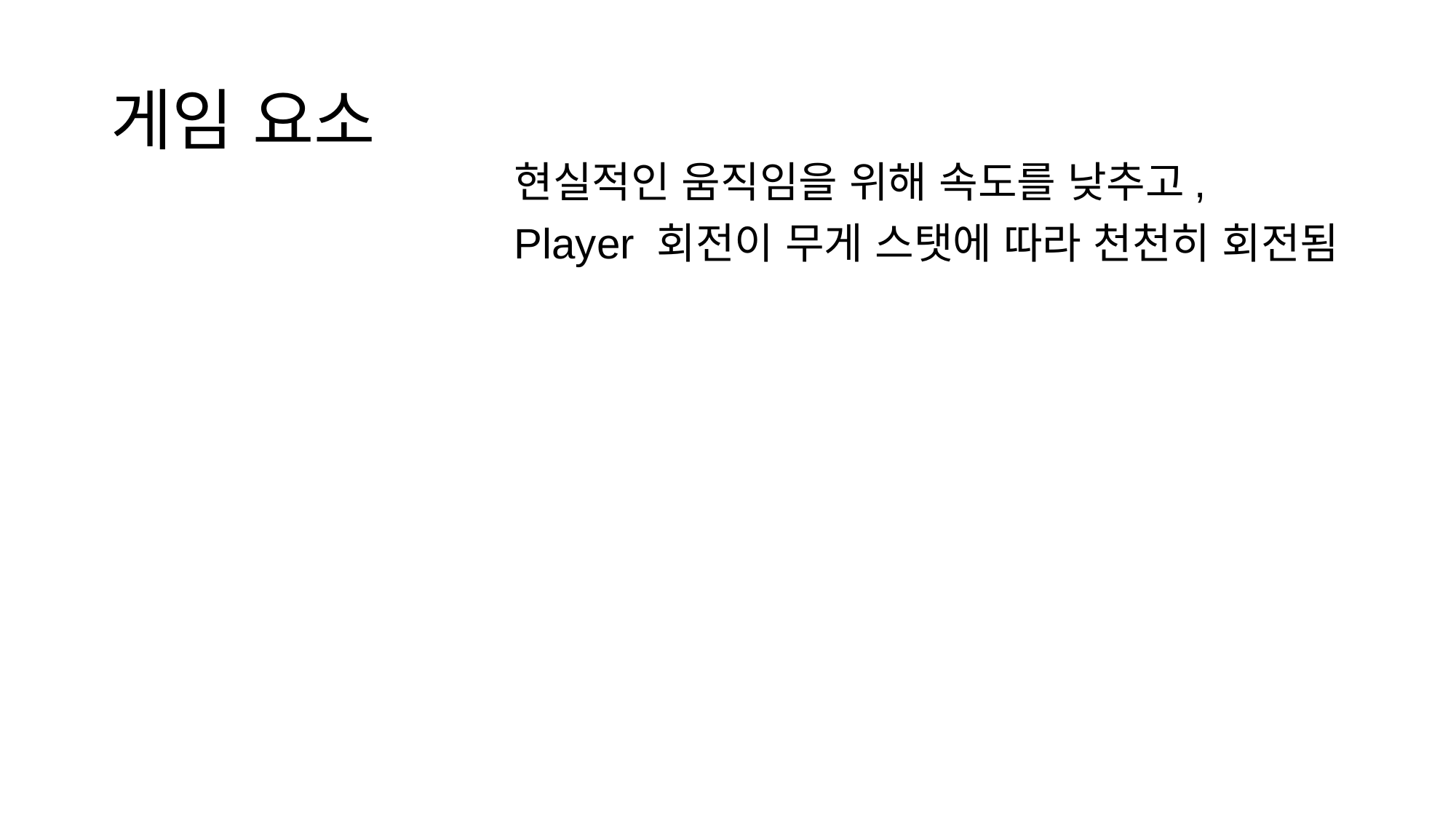

# 게임 요소
현실적인 움직임을 위해 속도를 낮추고,
Player 회전이 무게 스탯에 따라 천천히 회전됨